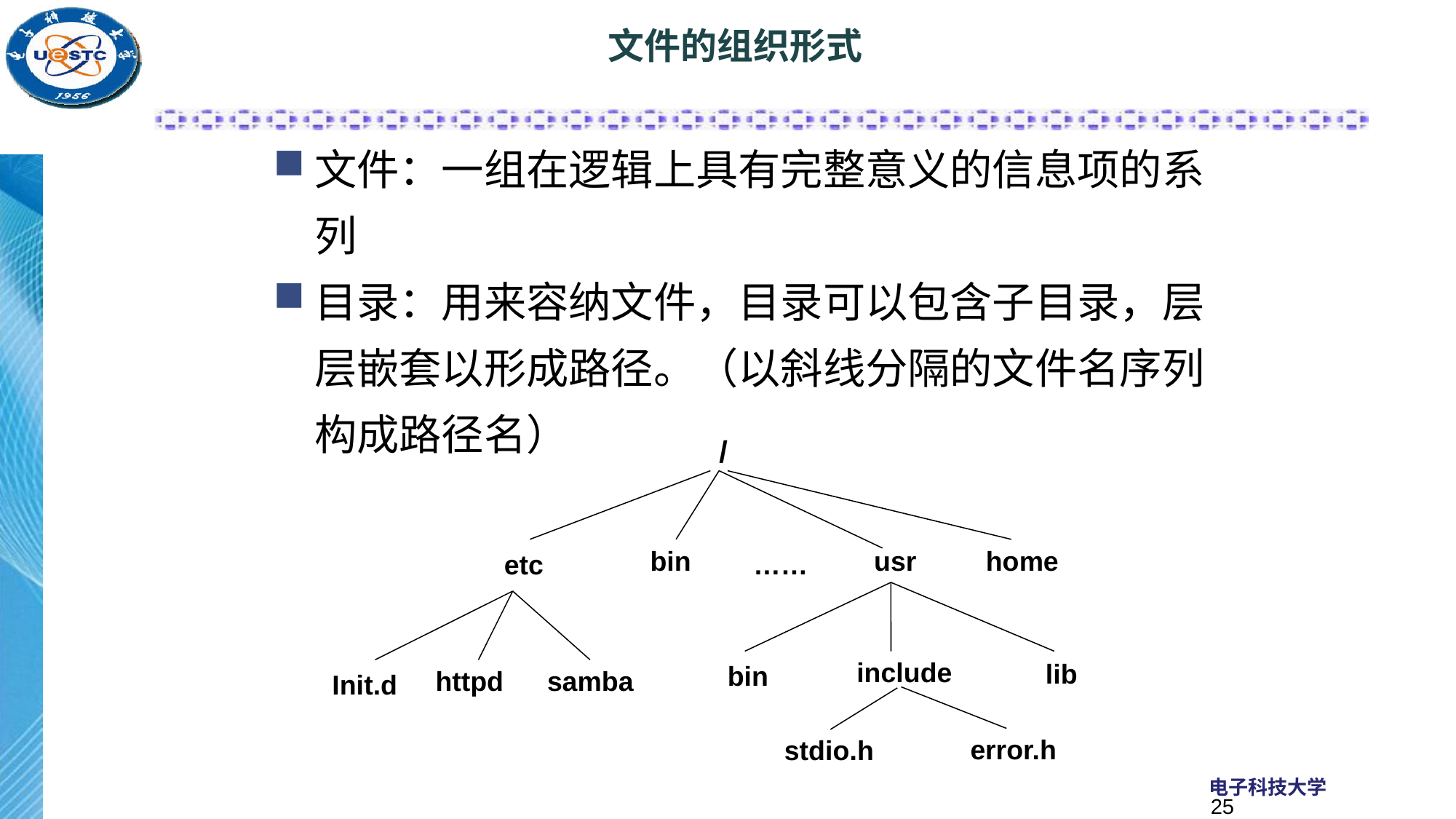

# 文件的组织形式
文件：一组在逻辑上具有完整意义的信息项的系列
目录：用来容纳文件，目录可以包含子目录，层层嵌套以形成路径。（以斜线分隔的文件名序列构成路径名）
/

bin
usr
home
etc
……

include
lib
bin
httpd
samba
Init.d

error.h
stdio.h
25